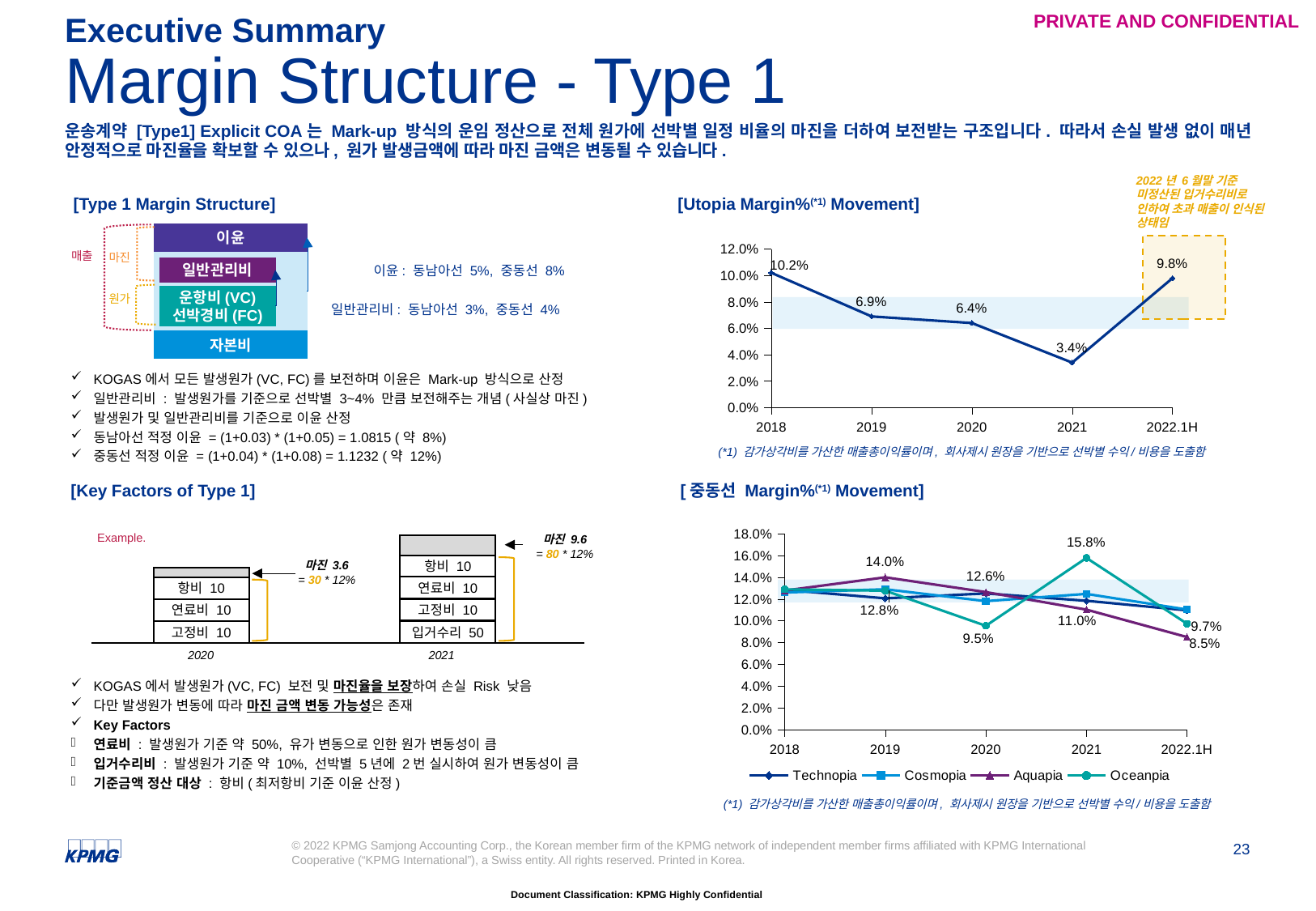

Executive Summary
# Margin Structure - Type 1
운송계약 [Type1] Explicit COA는 Mark-up 방식의 운임 정산으로 전체 원가에 선박별 일정 비율의 마진을 더하여 보전받는 구조입니다. 따라서 손실 발생 없이 매년 안정적으로 마진율을 확보할 수 있으나, 원가 발생금액에 따라 마진 금액은 변동될 수 있습니다.
2022년 6월말 기준 미정산된 입거수리비로 인하여 초과 매출이 인식된 상태임
[Type 1 Margin Structure]
[Utopia Margin%(*1) Movement]

### Chart

| Category | Utopia |
|---|---|
| 2018 | 0.102 |
| 2019 | 0.069 |
| 2020 | 0.064 |
| 2021 | 0.034 |
| 2022.1H | 0.0979581674644229 |
이윤

매출
마진

이윤: 동남아선 5%, 중동선 8%
일반관리비
원가

운항비(VC)
선박경비(FC)
일반관리비: 동남아선 3%, 중동선 4%

자본비
KOGAS에서 모든 발생원가(VC, FC)를 보전하며 이윤은 Mark-up 방식으로 산정
일반관리비 : 발생원가를 기준으로 선박별 3~4% 만큼 보전해주는 개념(사실상 마진)
발생원가 및 일반관리비를 기준으로 이윤 산정
동남아선 적정 이윤 = (1+0.03) * (1+0.05) = 1.0815 (약 8%)
중동선 적정 이윤 = (1+0.04) * (1+0.08) = 1.1232 (약 12%)
(*1) 감가상각비를 가산한 매출총이익률이며, 회사제시 원장을 기반으로 선박별 수익/비용을 도출함
[Key Factors of Type 1]
[중동선 Margin%(*1) Movement]

### Chart

| Category | Technopia | Cosmopia | Aquapia | Oceanpia |
|---|---|---|---|---|
| 2018 | 0.1285883671888769 | 0.12612947359641707 | 0.12793406275943772 | 0.12901874989885356 |
| 2019 | 0.12073857470152347 | 0.1290909322397753 | 0.14011246474097794 | 0.1277821122843439 |
| 2020 | 0.12527660379573824 | 0.11818153714185368 | 0.1264946150118515 | 0.09547873595782787 |
| 2021 | 0.11851010308583812 | 0.1248307015272087 | 0.11036823225560466 | 0.15793693474084394 |
| 2022.1H | 0.10970286697998721 | 0.11042253517612297 | 0.08505848085295543 | 0.09736466921703511 |
Example.

마진 9.6
= 80 * 12%
항비 10

마진 3.6
= 30 * 12%

연료비 10
항비 10

고정비 10
연료비 10
고정비 10
입거수리 50
2020
2021
KOGAS에서 발생원가(VC, FC) 보전 및 마진율을 보장하여 손실 Risk 낮음
다만 발생원가 변동에 따라 마진 금액 변동 가능성은 존재
Key Factors
연료비 : 발생원가 기준 약 50%, 유가 변동으로 인한 원가 변동성이 큼
입거수리비 : 발생원가 기준 약 10%, 선박별 5년에 2번 실시하여 원가 변동성이 큼
기준금액 정산 대상 : 항비(최저항비 기준 이윤 산정)

(*1) 감가상각비를 가산한 매출총이익률이며, 회사제시 원장을 기반으로 선박별 수익/비용을 도출함